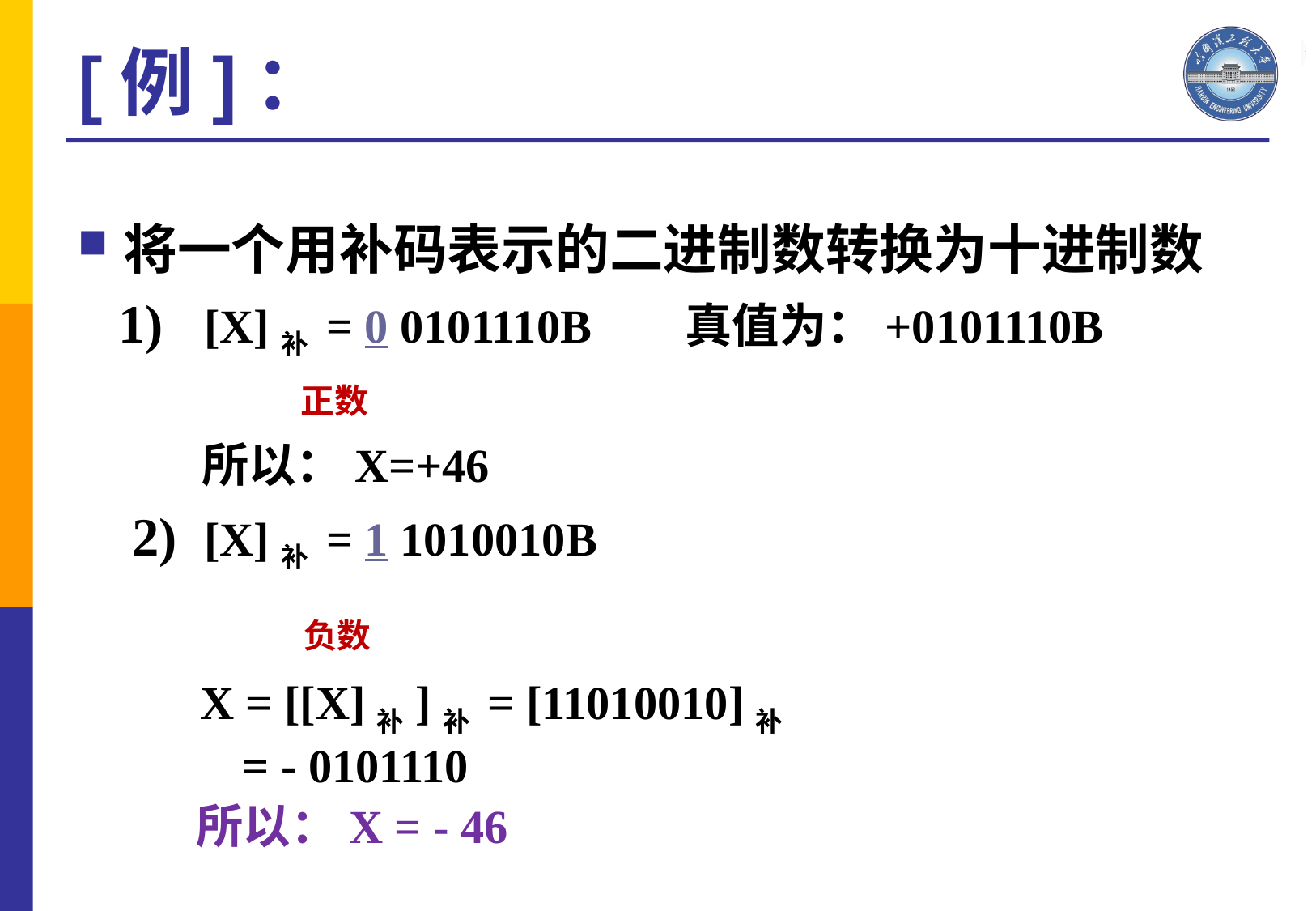

[例]：
将一个用补码表示的二进制数转换为十进制数
   1)   [X]补 = 0 0101110B       真值为：+0101110B
                 正数
         所以：X=+46
    2)  [X]补 = 1 1010010B
                    负数
         X = [[X]补]补 = [11010010]补
              = - 0101110
          所以：X = - 46